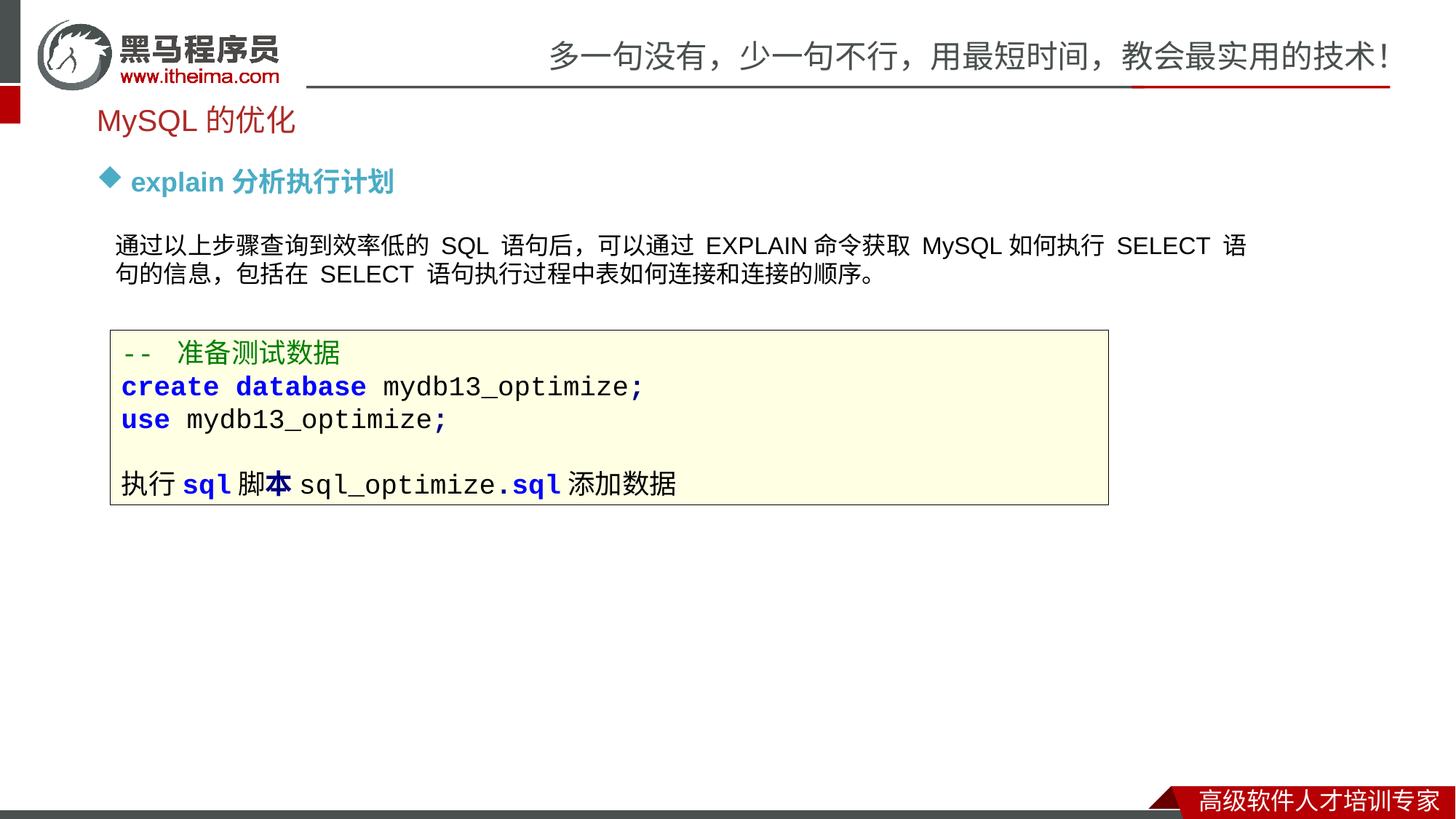

MySQL的优化
explain分析执行计划
通过以上步骤查询到效率低的 SQL 语句后，可以通过 EXPLAIN命令获取 MySQL如何执行 SELECT 语句的信息，包括在 SELECT 语句执行过程中表如何连接和连接的顺序。
-- 准备测试数据
create database mydb13_optimize;
use mydb13_optimize;

执行sql脚本sql_optimize.sql添加数据